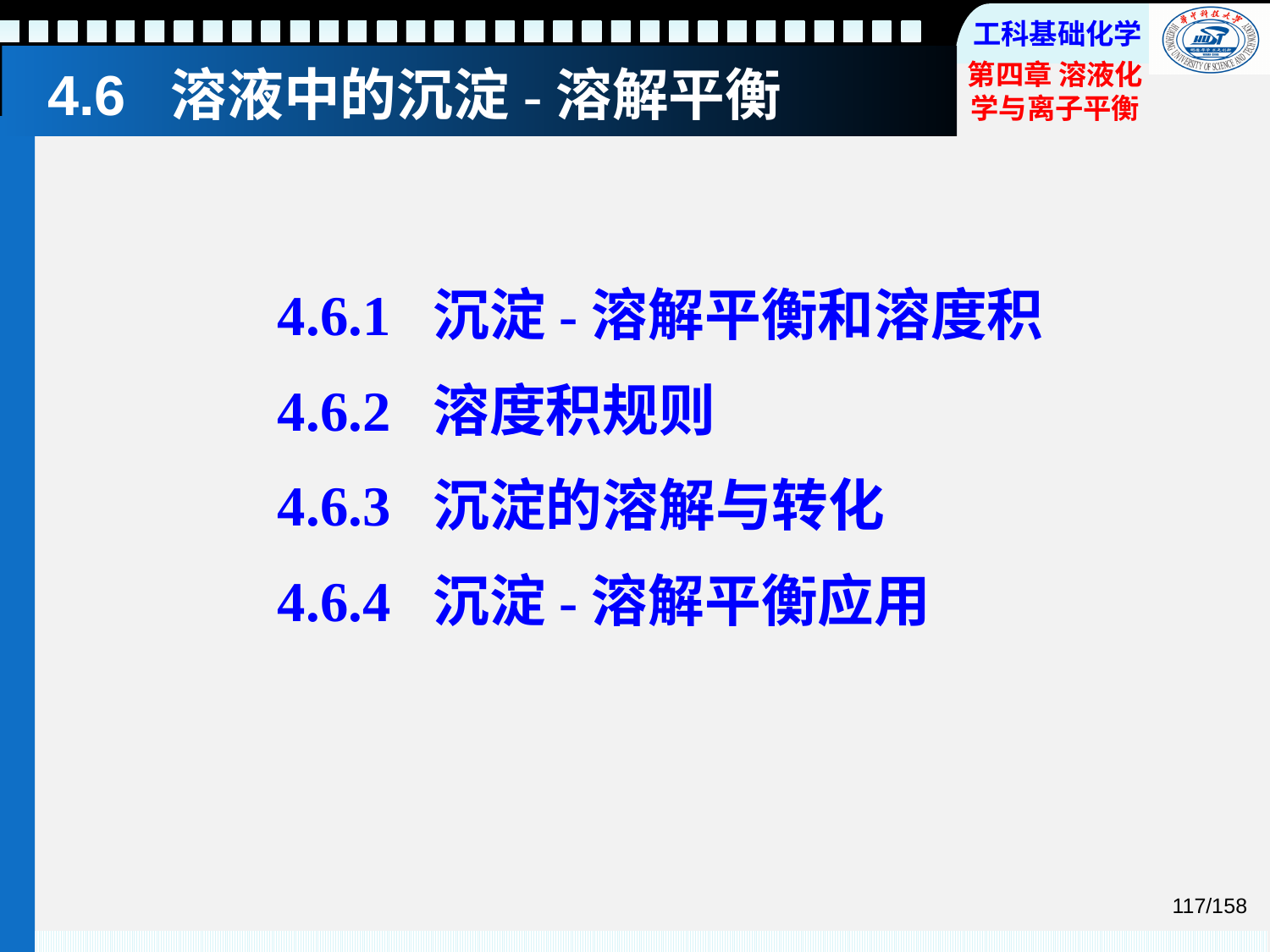

# 4.6  溶液中的沉淀-溶解平衡
4.6.1  沉淀-溶解平衡和溶度积
4.6.2  溶度积规则
4.6.3  沉淀的溶解与转化
4.6.4  沉淀-溶解平衡应用